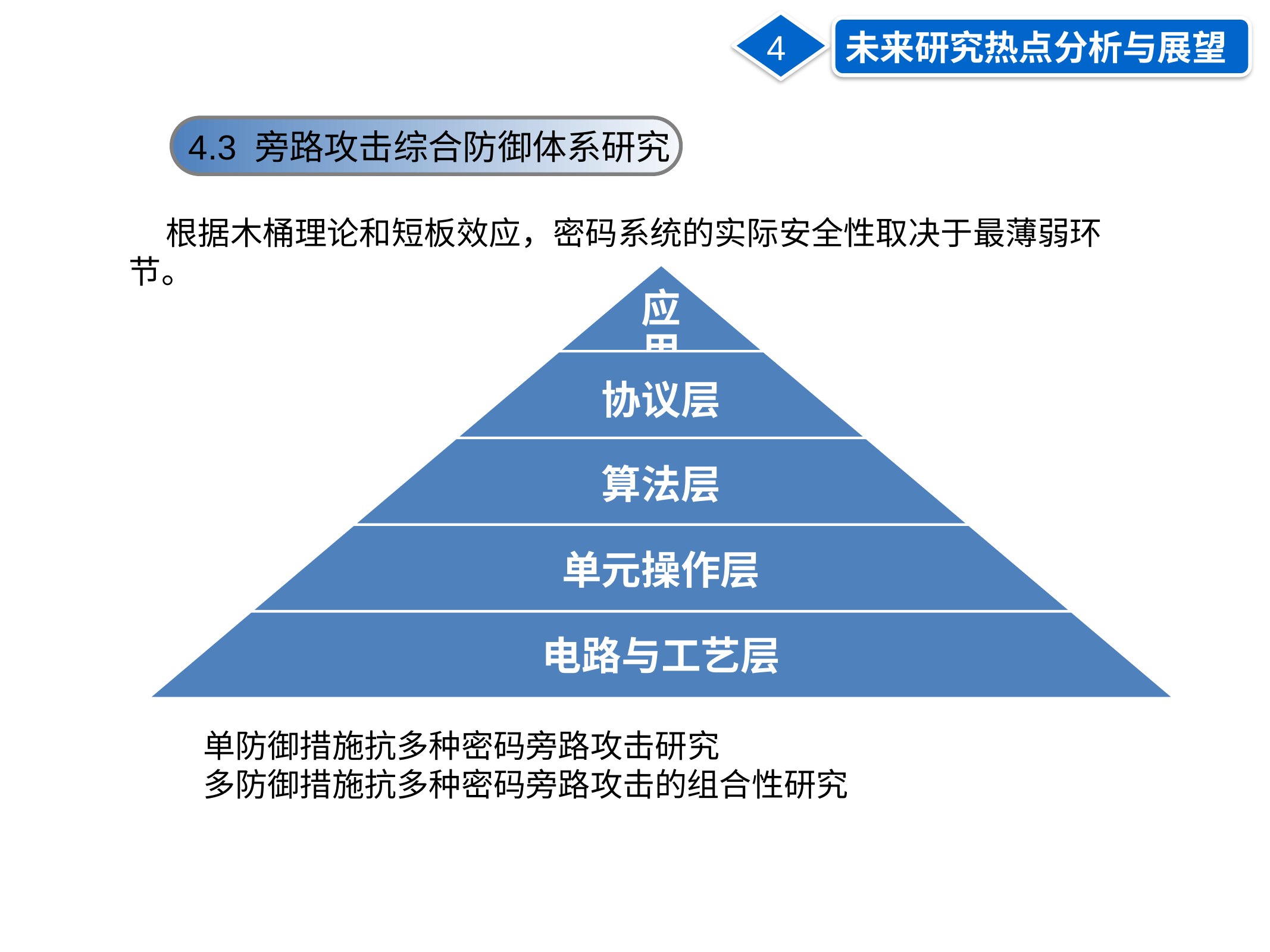

4
未来研究热点分析与展望
4.3 旁路攻击综合防御体系研究
    根据木桶理论和短板效应，密码系统的实际安全性取决于最薄弱环节。

应用层
协议层
算法层
单元操作层
电路与工艺层
单防御措施抗多种密码旁路攻击研究
多防御措施抗多种密码旁路攻击的组合性研究